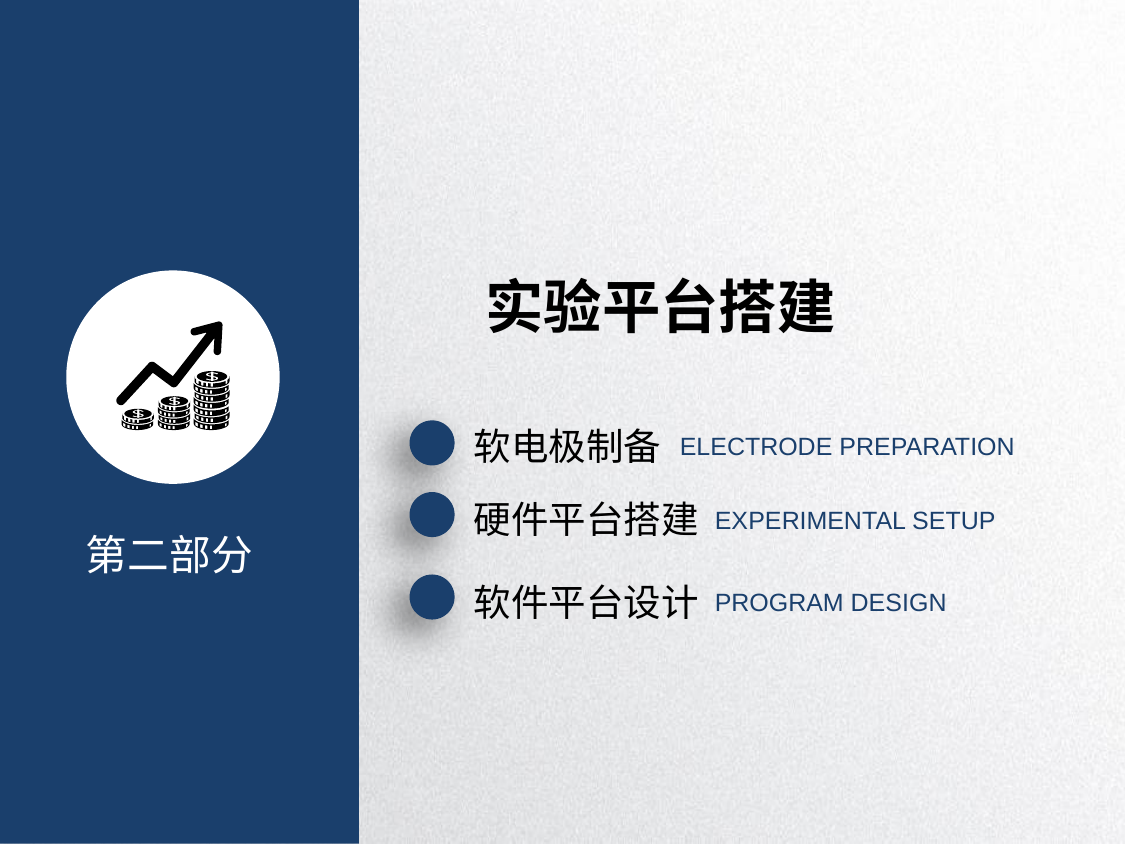

实验平台搭建

软电极制备

ELECTRODE PREPARATION
硬件平台搭建

EXPERIMENTAL SETUP
第二部分
软件平台设计

PROGRAM DESIGN